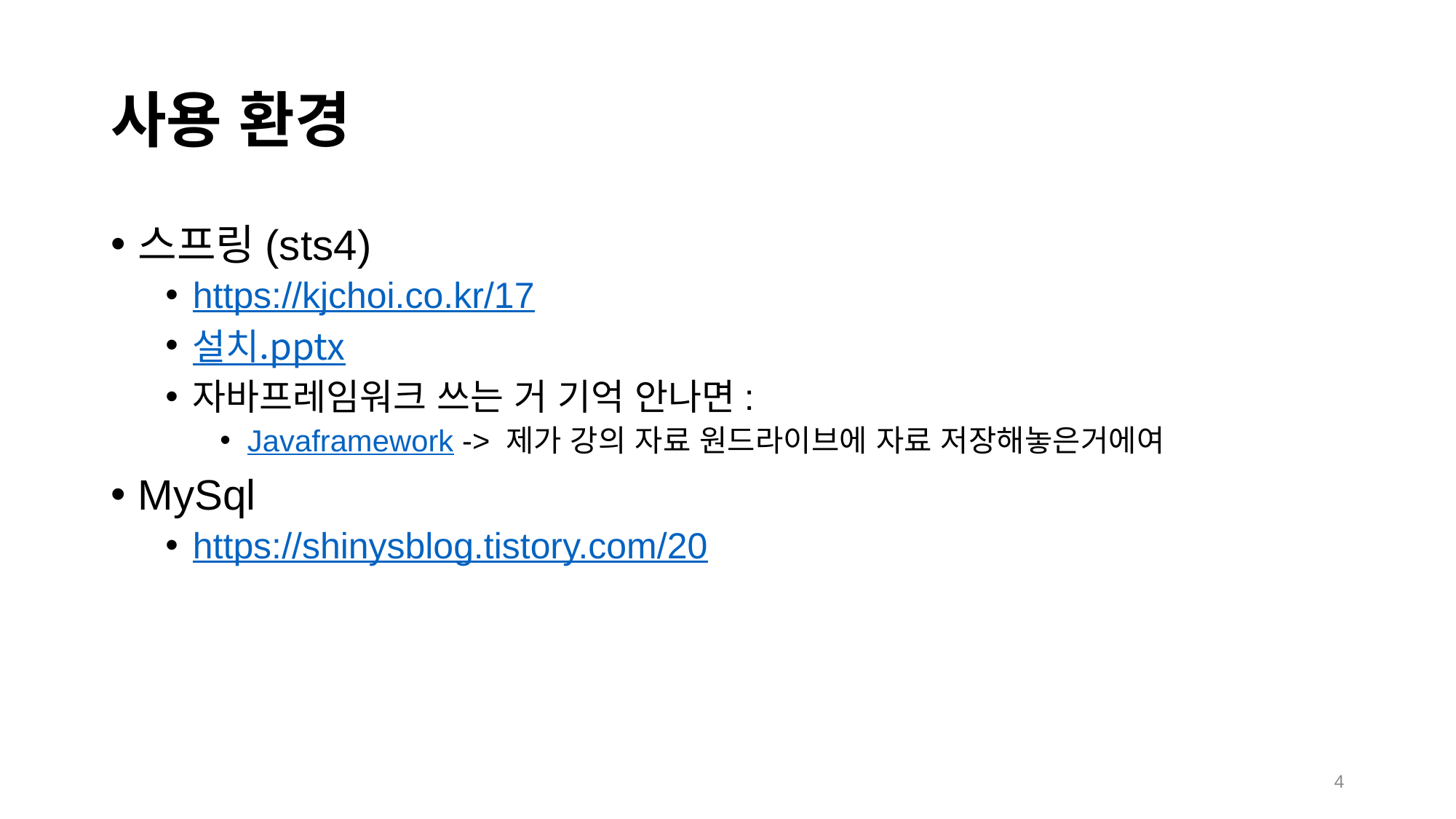

# 사용 환경
스프링(sts4)
https://kjchoi.co.kr/17
설치.pptx
자바프레임워크 쓰는 거 기억 안나면:
Javaframework -> 제가 강의 자료 원드라이브에 자료 저장해놓은거에여
MySql
https://shinysblog.tistory.com/20
4